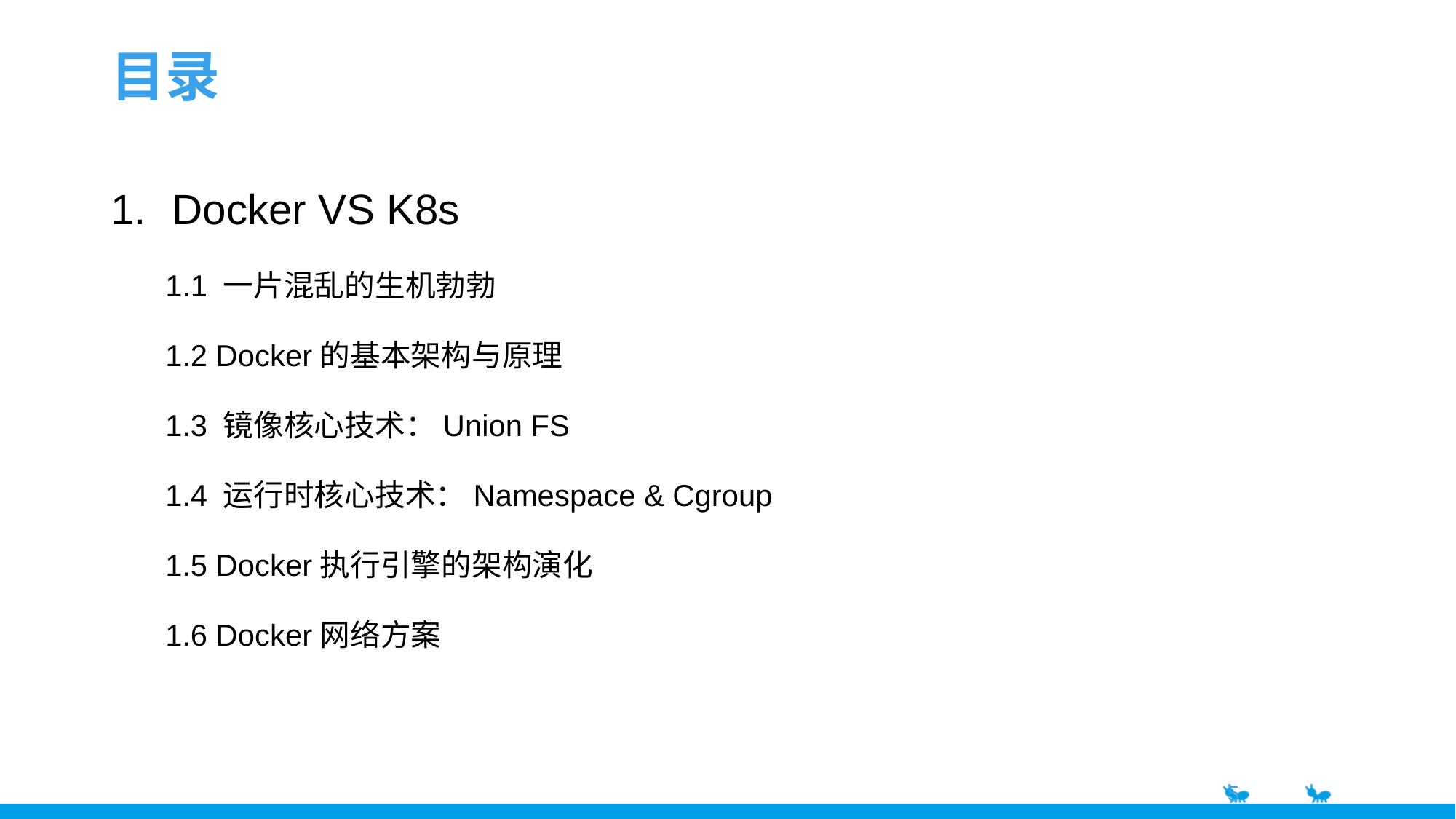

# 目录
Docker VS K8s
1.1 一片混乱的生机勃勃
1.2 Docker的基本架构与原理
1.3 镜像核心技术：Union FS
1.4 运行时核心技术：Namespace & Cgroup
1.5 Docker执行引擎的架构演化
1.6 Docker网络方案